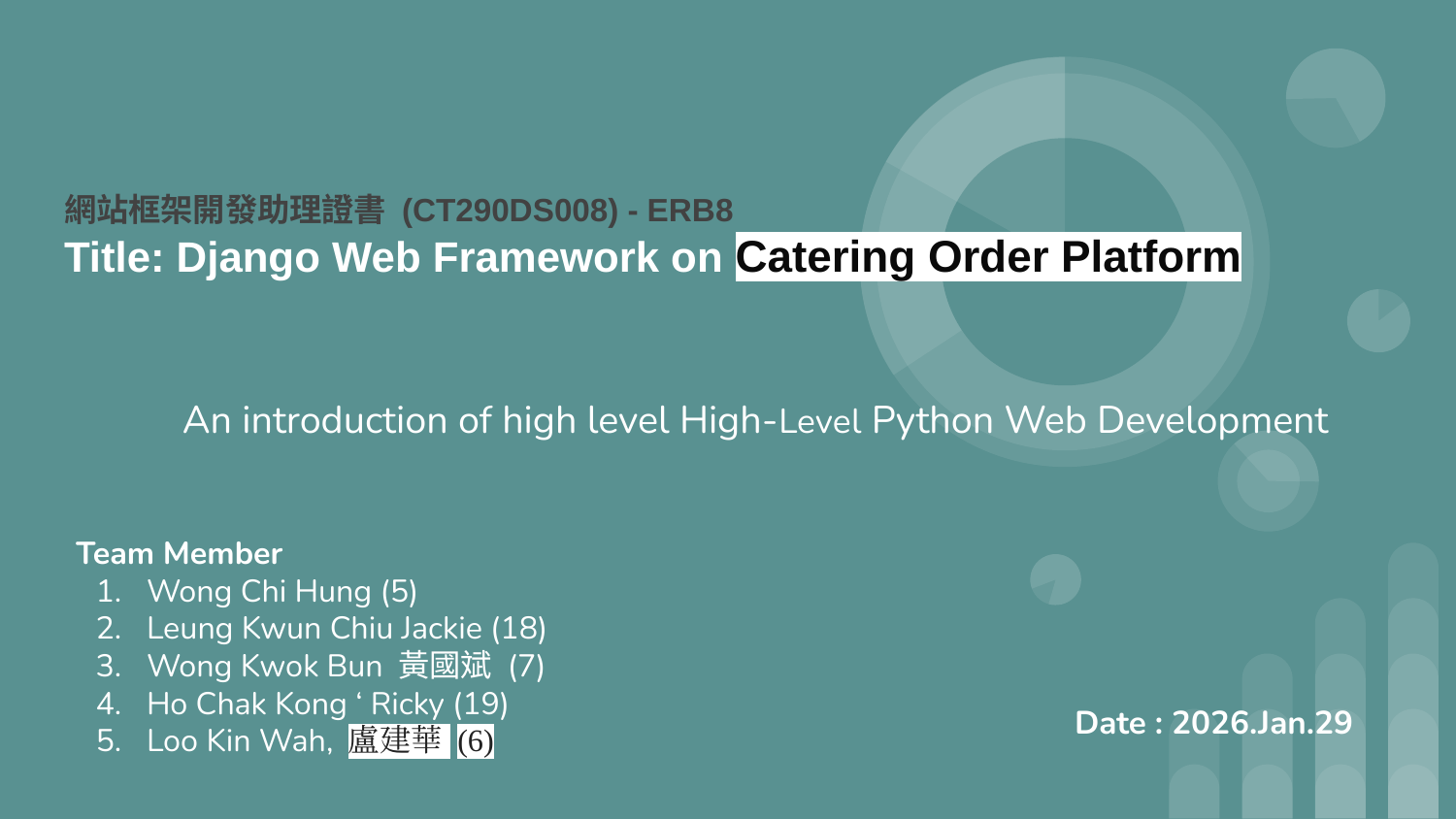

# 網站框架開發助理證書 (CT290DS008) - ERB8
Title: Django Web Framework on Catering Order Platform
An introduction of high level High-Level Python Web Development
Team Member
Wong Chi Hung (5)
Leung Kwun Chiu Jackie (18)
Wong Kwok Bun 黃國斌 (7)
Ho Chak Kong ‘ Ricky (19)
Loo Kin Wah, 盧建華 (6)
Date : 2026.Jan.29